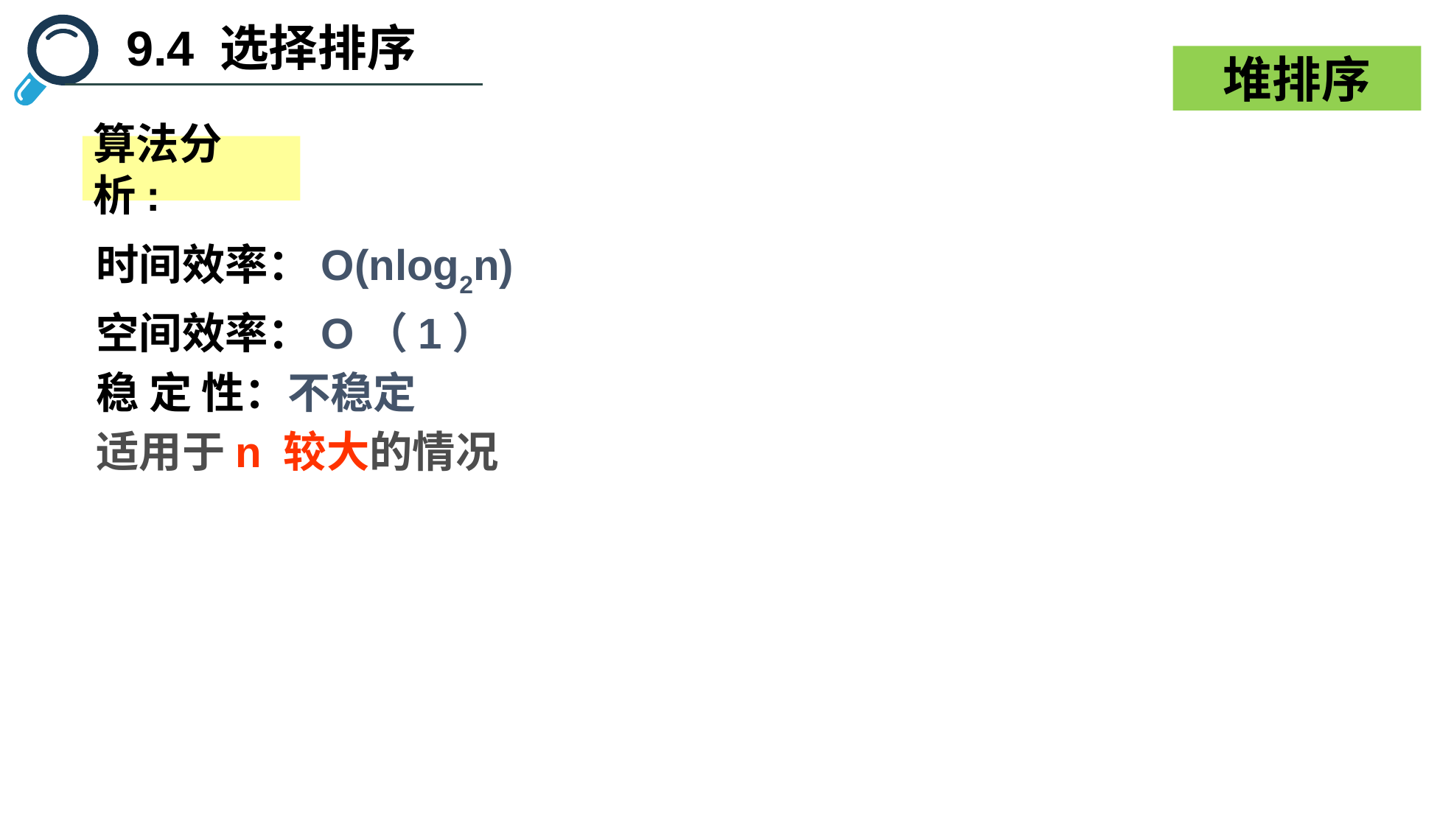

9.4 选择排序
堆排序
算法分析:
时间效率：O(nlog2n)
空间效率：O（1）
稳 定 性：不稳定
适用于n 较大的情况